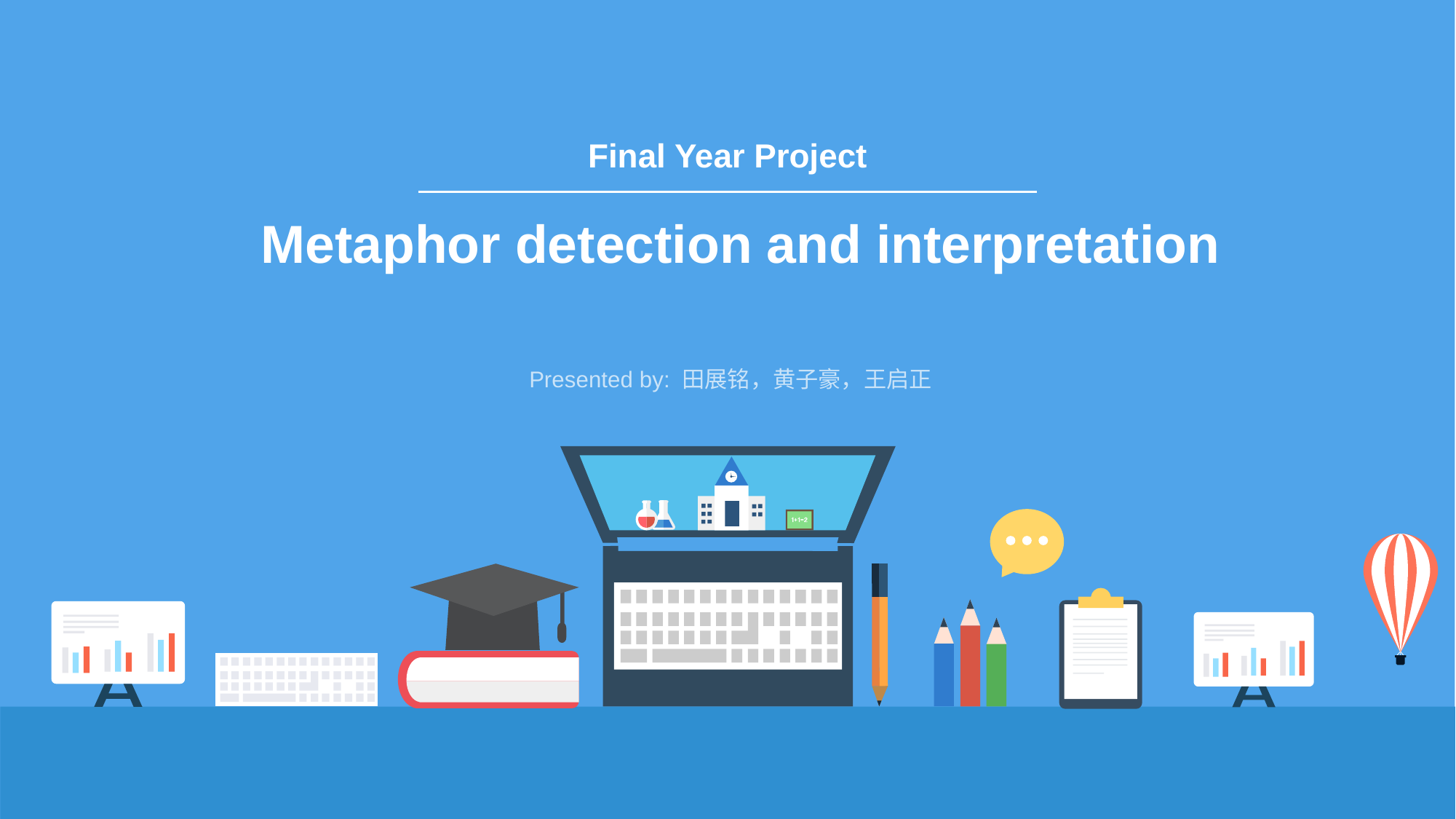

# Final Year Project
Metaphor detection and interpretation
 Presented by: 田展铭，黄子豪，王启正